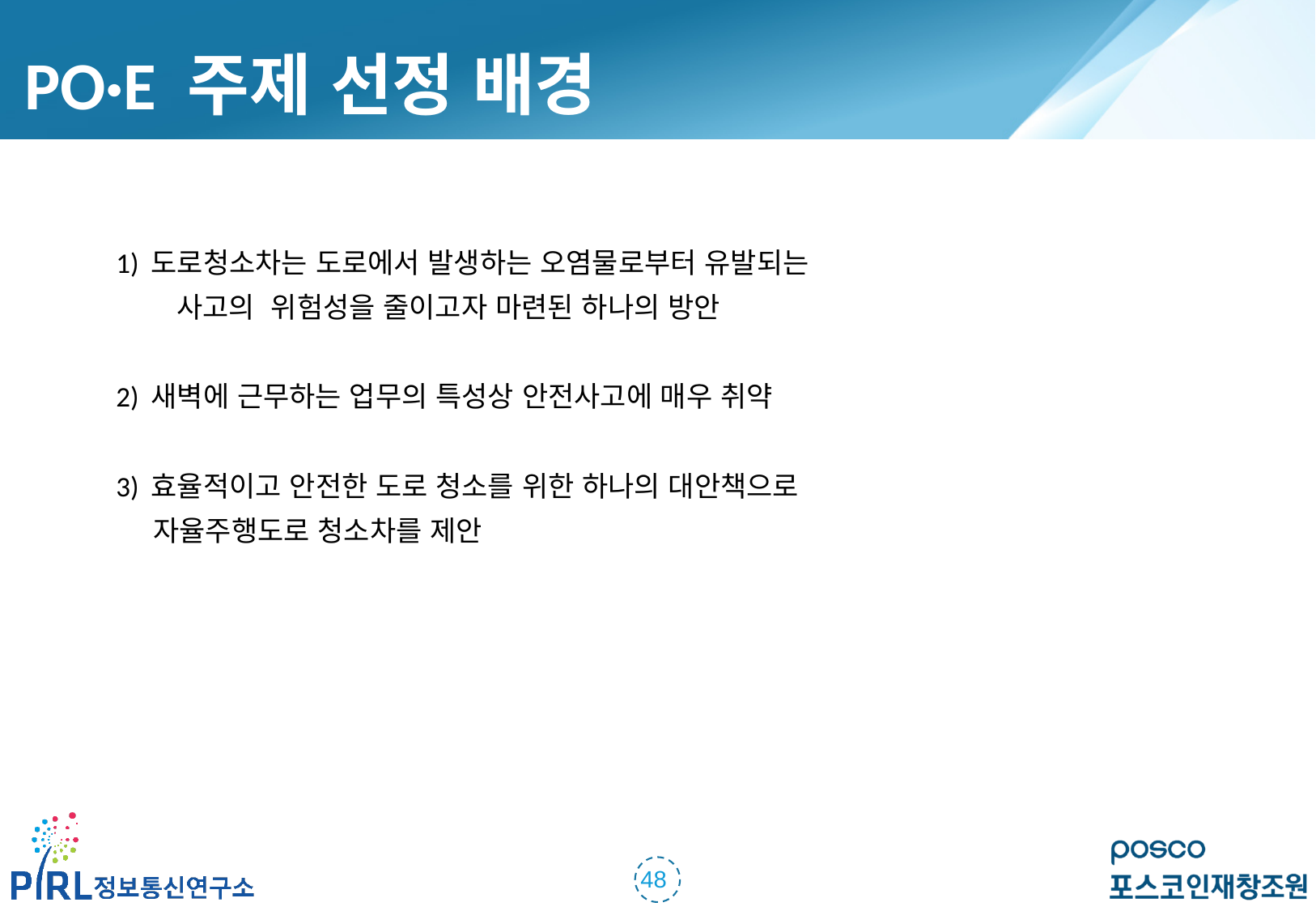

PO·E 주제 선정 배경
1) 도로청소차는 도로에서 발생하는 오염물로부터 유발되는
       사고의  위험성을 줄이고자 마련된 하나의 방안

2) 새벽에 근무하는 업무의 특성상 안전사고에 매우 취약

3) 효율적이고 안전한 도로 청소를 위한 하나의 대안책으로
    자율주행도로 청소차를 제안